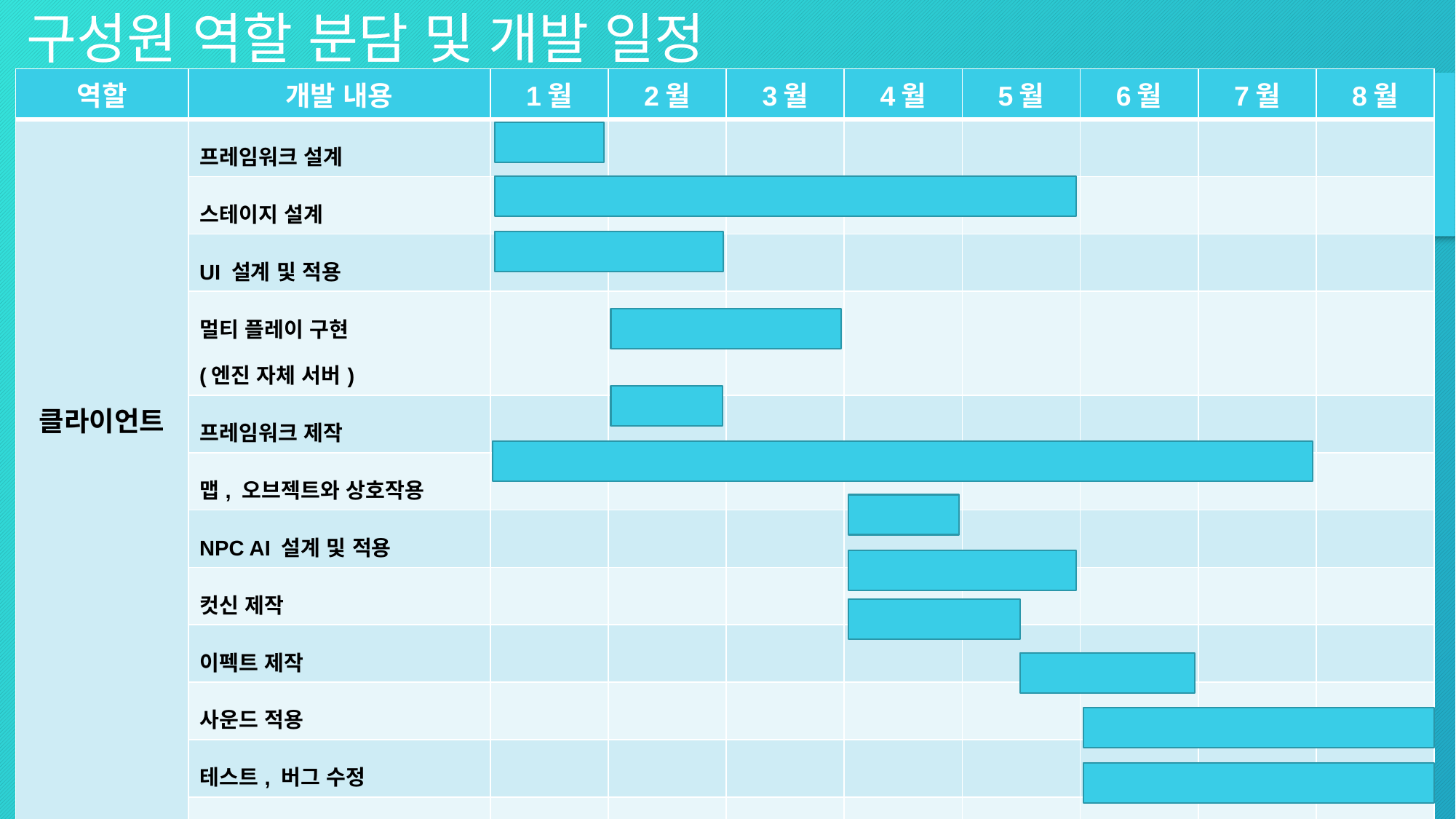

구성원 역할 분담 및 개발 일정
| 역할 | 개발 내용 | 1월 | 2월 | 3월 | 4월 | 5월 | 6월 | 7월 | 8월 |
| --- | --- | --- | --- | --- | --- | --- | --- | --- | --- |
| 클라이언트 | 프레임워크 설계 |  |  |  |  |  |  |  |  |
|  | 스테이지 설계 |  |  |  |  |  |  |  |  |
|  | UI 설계 및 적용 |  |  |  |  |  |  |  |  |
|  | 멀티 플레이 구현 (엔진 자체 서버) |  |  |  |  |  |  |  |  |
|  | 프레임워크 제작 |  |  |  |  |  |  |  |  |
|  | 맵, 오브젝트와 상호작용 |  |  |  |  |  |  |  |  |
|  | NPC AI 설계 및 적용 |  |  |  |  |  |  |  |  |
|  | 컷신 제작 |  |  |  |  |  |  |  |  |
|  | 이펙트 제작 |  |  |  |  |  |  |  |  |
|  | 사운드 적용 |  |  |  |  |  |  |  |  |
|  | 테스트, 버그 수정 |  |  |  |  |  |  |  |  |
|  | 최적화 |  |  |  |  |  |  |  |  |